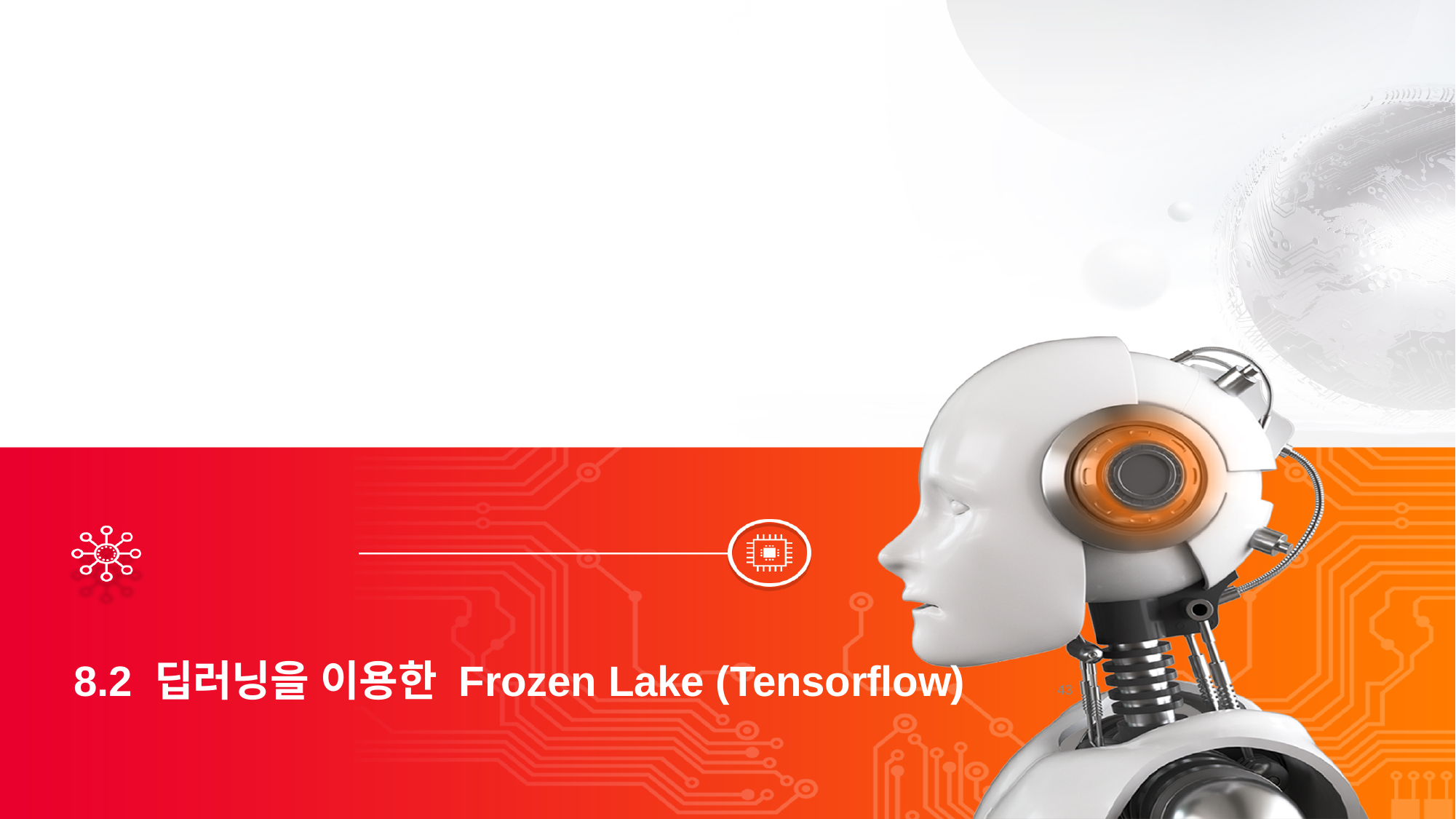

8.2 딥러닝을 이용한 Frozen Lake (Tensorflow)
43